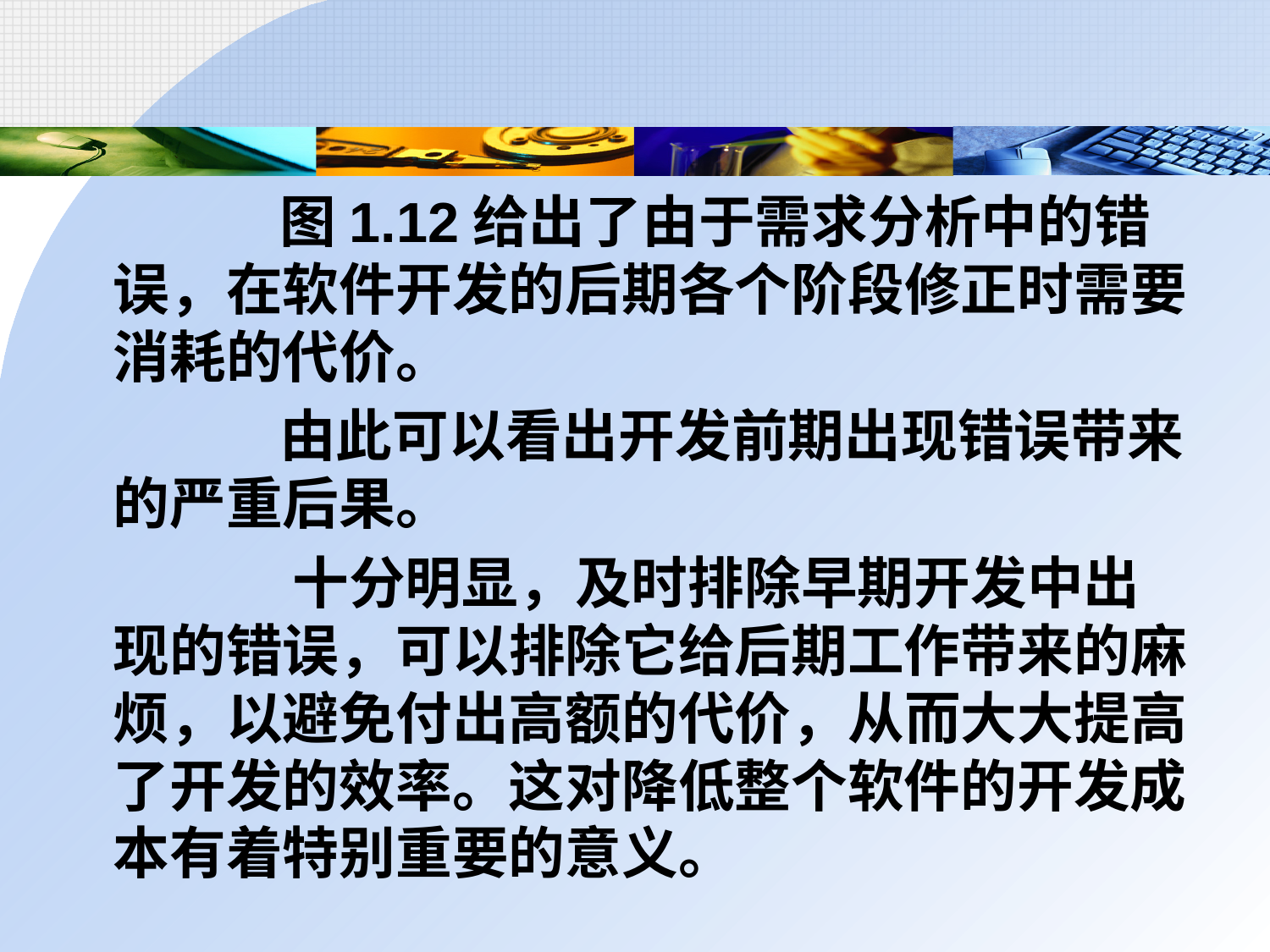

图1.12给出了由于需求分析中的错误，在软件开发的后期各个阶段修正时需要消耗的代价。
		  由此可以看出开发前期出现错误带来的严重后果。
		   十分明显，及时排除早期开发中出现的错误，可以排除它给后期工作带来的麻烦，以避免付出高额的代价，从而大大提高了开发的效率。这对降低整个软件的开发成本有着特别重要的意义。